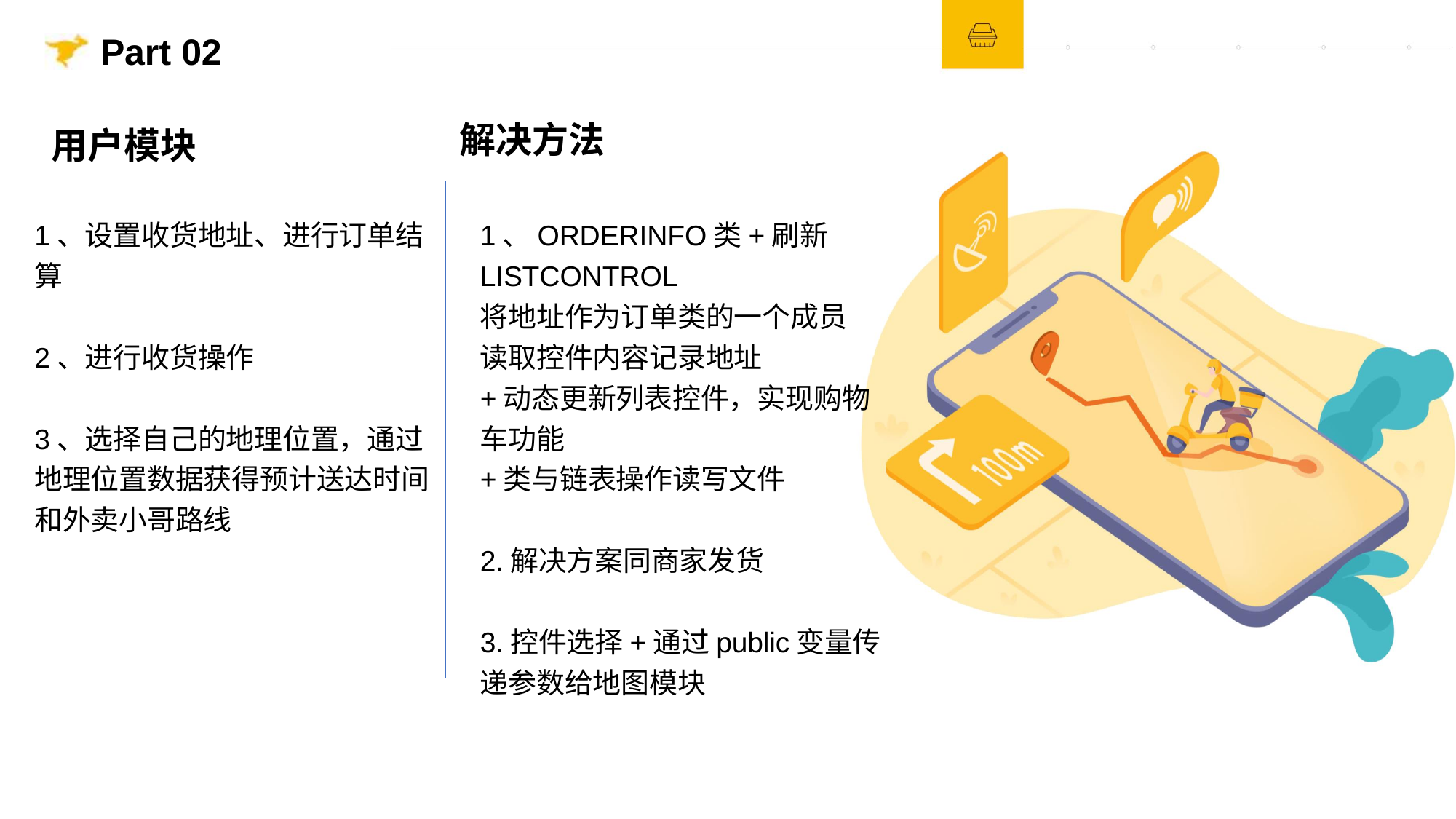

Part 02

解决方法
用户模块
1、设置收货地址、进行订单结算

2、进行收货操作

3、选择自己的地理位置，通过地理位置数据获得预计送达时间和外卖小哥路线

1、ORDERINFO类+刷新LISTCONTROL
将地址作为订单类的一个成员
读取控件内容记录地址
+动态更新列表控件，实现购物车功能
+类与链表操作读写文件

2.解决方案同商家发货

3.控件选择+通过public变量传递参数给地图模块